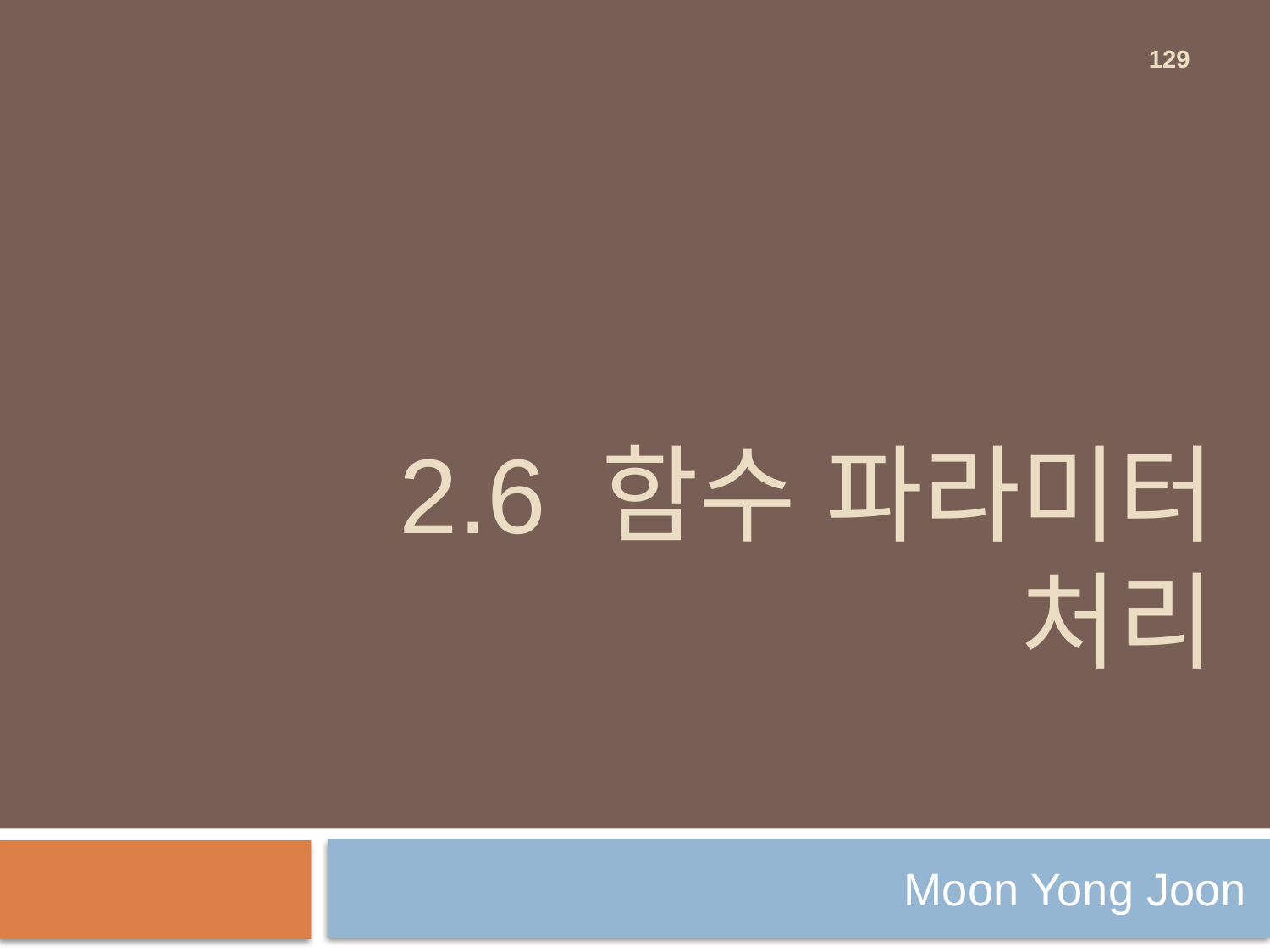

129
# 2.6 함수 파라미터 처리
Moon Yong Joon